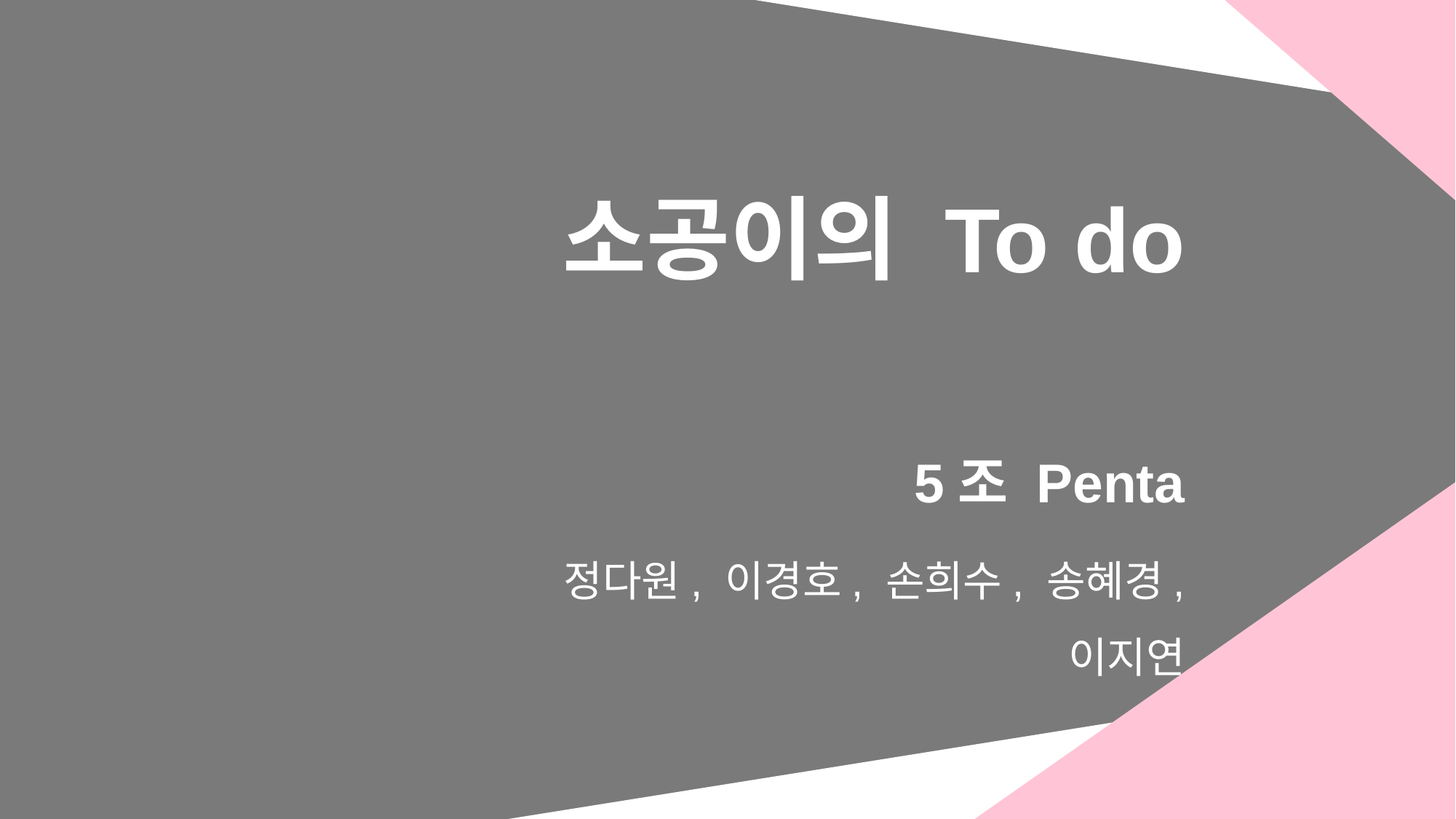

# 소공이의 To do
5조 Penta
정다원, 이경호, 손희수, 송혜경, 이지연